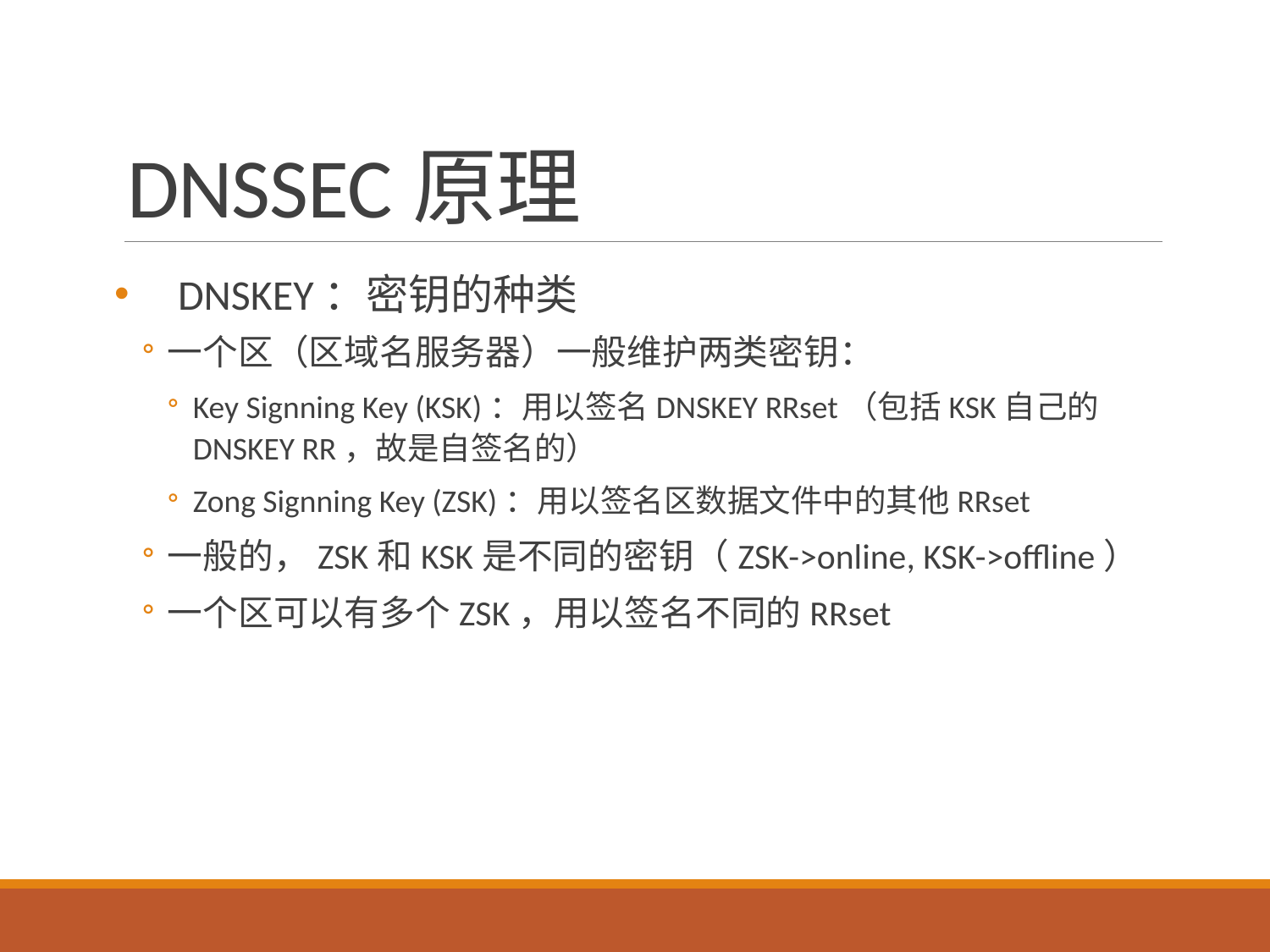

# DNSSEC原理
DNSKEY：密钥的种类
一个区（区域名服务器）一般维护两类密钥：
Key Signning Key (KSK)：用以签名DNSKEY RRset（包括KSK自己的DNSKEY RR，故是自签名的）
Zong Signning Key (ZSK)：用以签名区数据文件中的其他RRset
一般的，ZSK和KSK是不同的密钥（ZSK->online, KSK->offline）
一个区可以有多个ZSK，用以签名不同的RRset